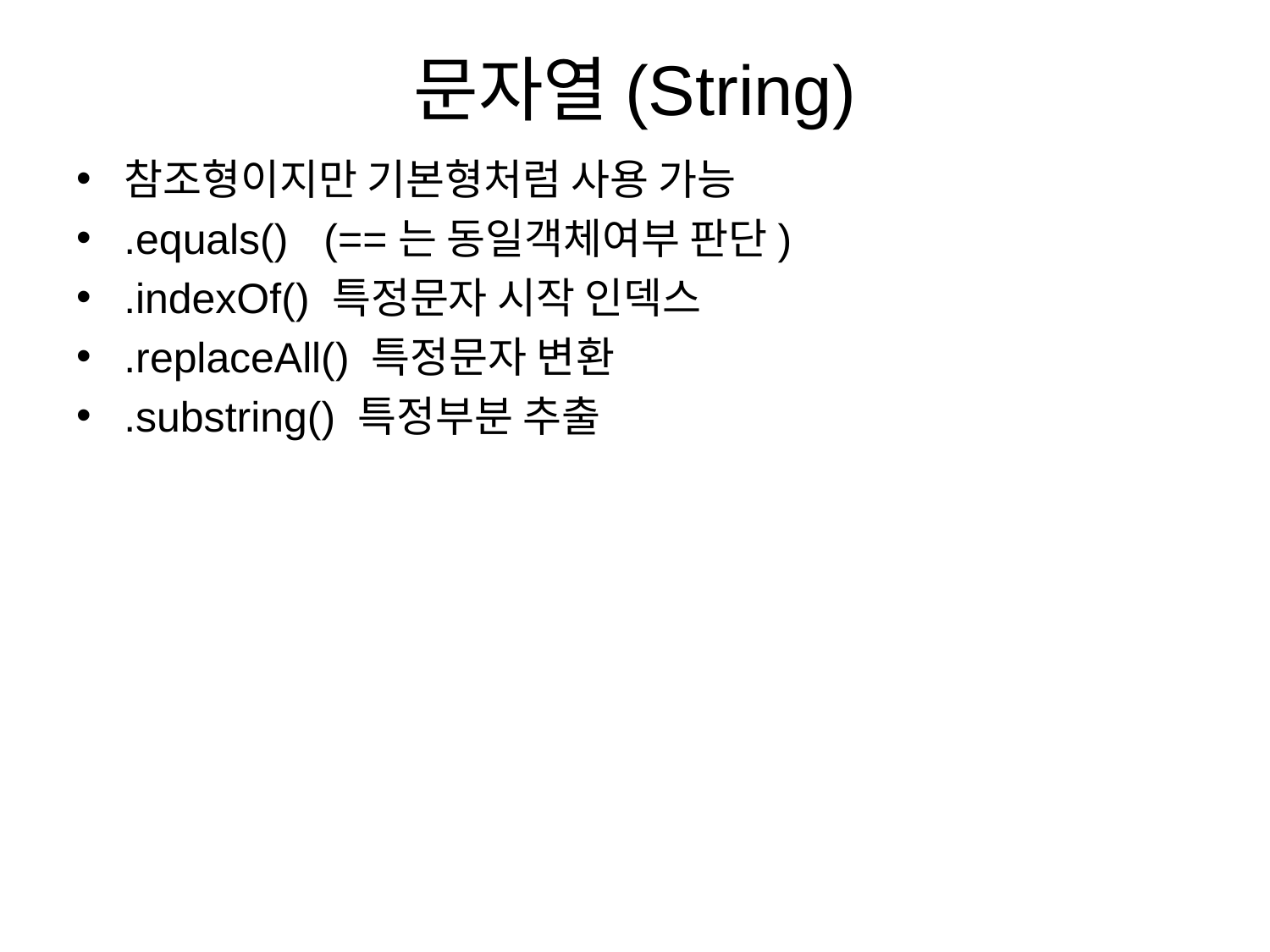

# 문자열(String)
참조형이지만 기본형처럼 사용 가능
.equals()   (==는 동일객체여부 판단)
.indexOf() 특정문자 시작 인덱스
.replaceAll() 특정문자 변환
.substring() 특정부분 추출